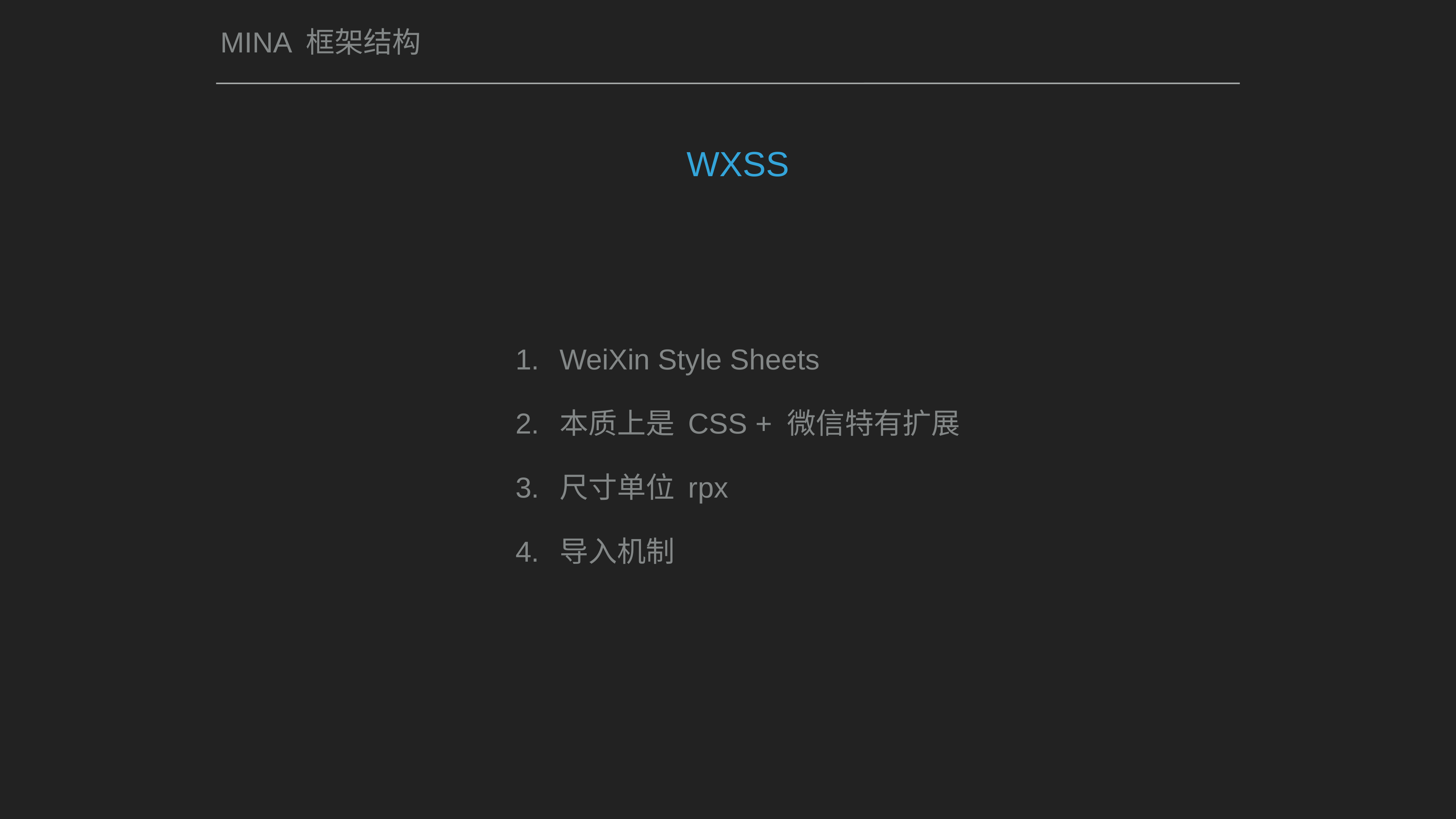

# MINA 框架结构
WXSS
WeiXin Style Sheets
本质上是 CSS + 微信特有扩展
尺寸单位 rpx
导入机制